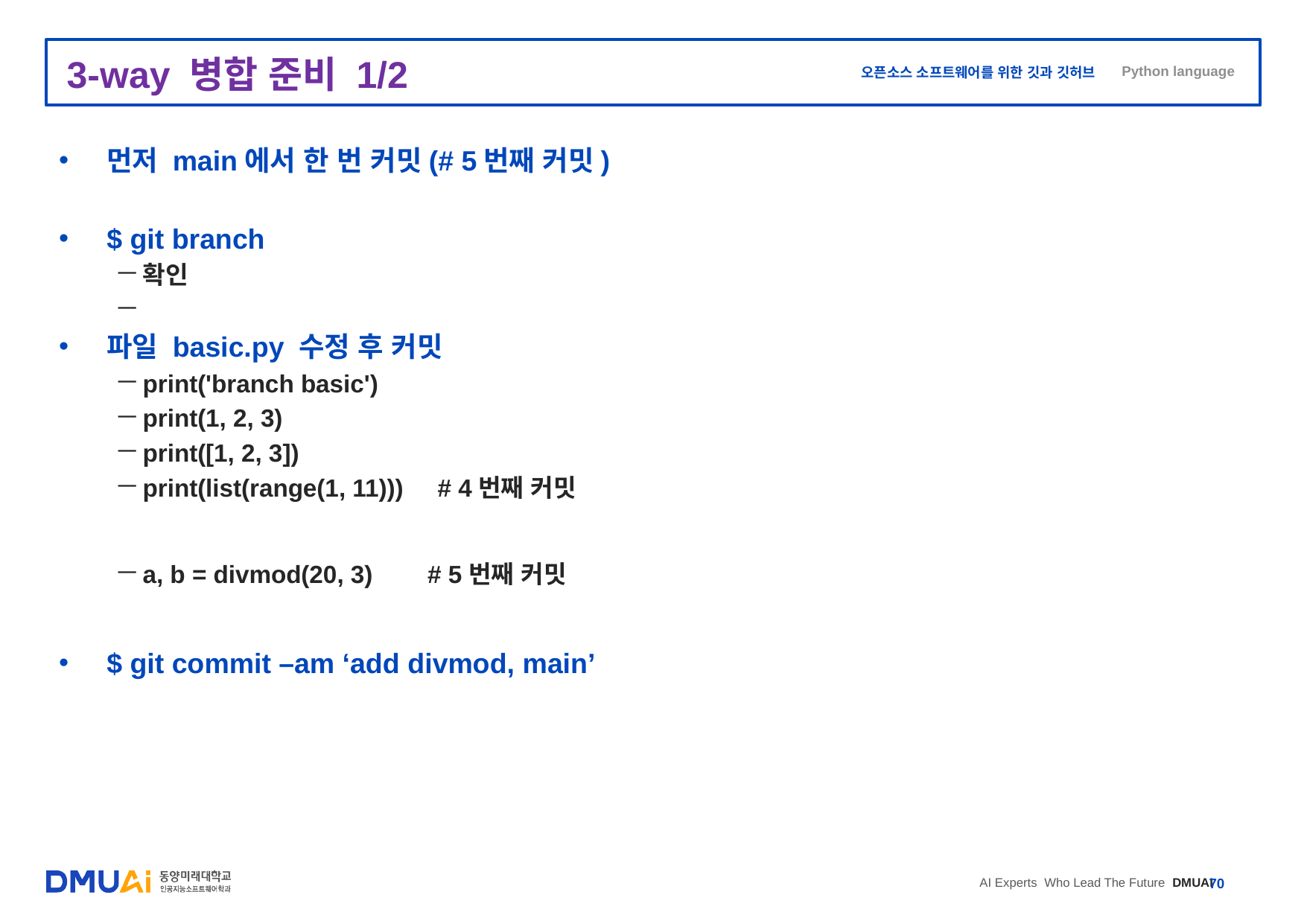

# 3-way 병합 준비 1/2
먼저 main에서 한 번 커밋(# 5번째 커밋)

$ git branch
확인

파일 basic.py 수정 후 커밋
print('branch basic')
print(1, 2, 3)
print([1, 2, 3])
print(list(range(1, 11)))     # 4번째 커밋

a, b = divmod(20, 3)        # 5번째 커밋

$ git commit –am ‘add divmod, main’